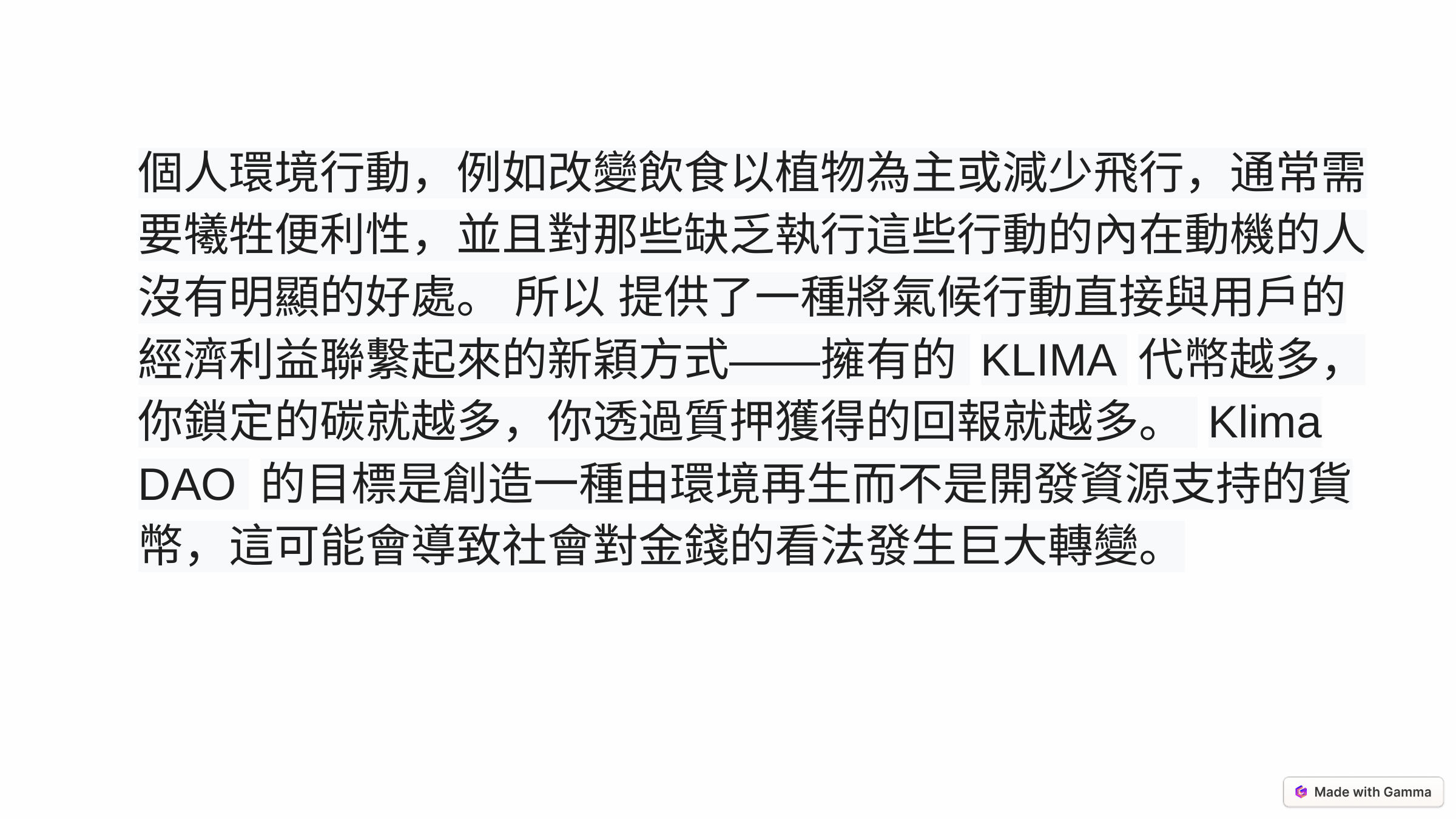

個人環境行動，例如改變飲食以植物為主或減少飛行，通常需要犧牲便利性，並且對那些缺乏執行這些行動的內在動機的人沒有明顯的好處。 所以 提供了一種將氣候行動直接與用戶的經濟利益聯繫起來的新穎方式——擁有的 KLIMA 代幣越多，你鎖定的碳就越多，你透過質押獲得的回報就越多。 Klima DAO 的目標是創造一種由環境再生而不是開發資源支持的貨幣，這可能會導致社會對金錢的看法發生巨大轉變。